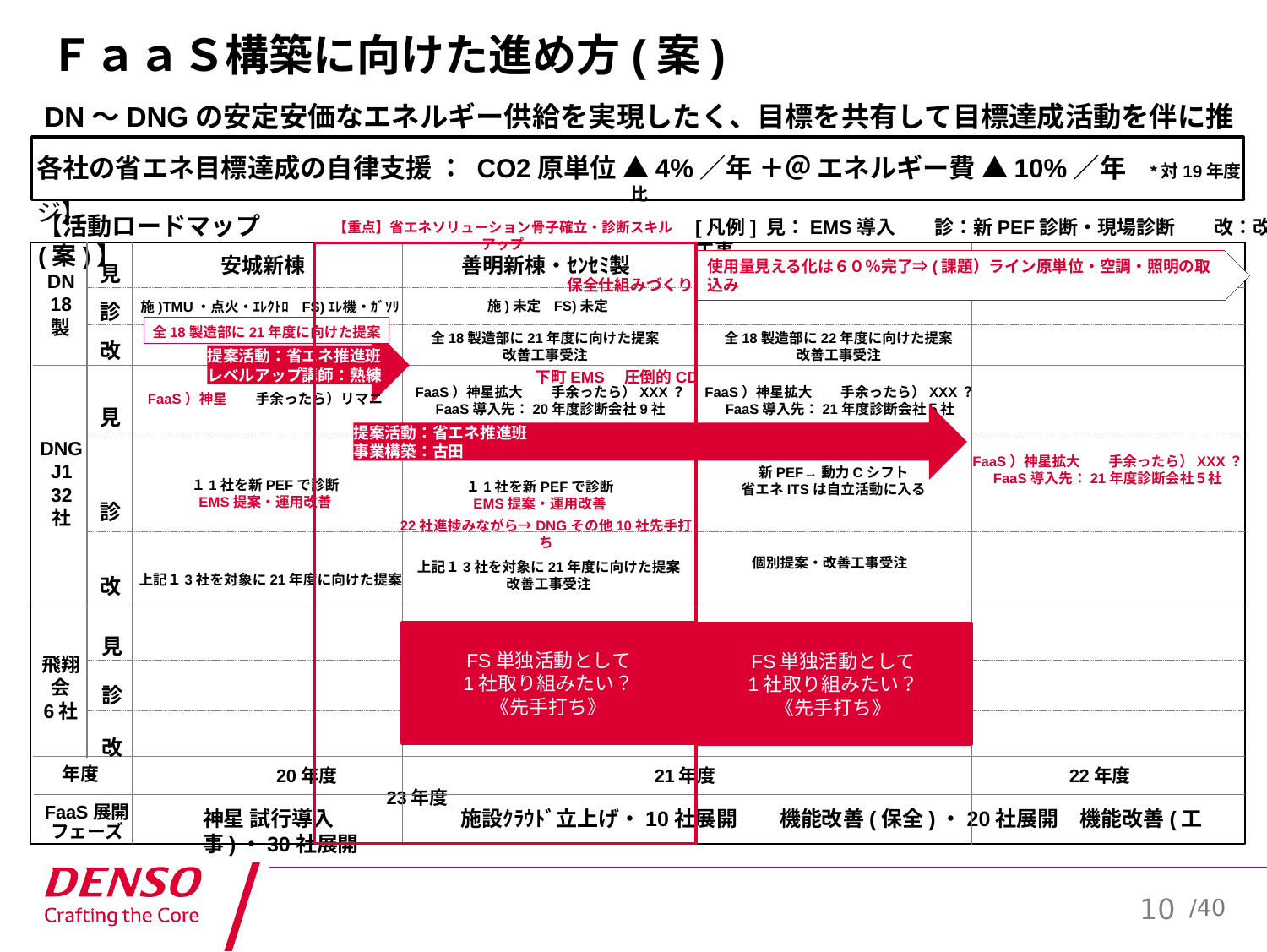

# ＦａａＳ構築に向けた進め方(案)
DN～DNGの安定安価なエネルギー供給を実現したく、目標を共有して目標達成活動を伴に推進

各社の省エネ目標達成の自律支援 ： CO2原単位 ▲4%／年 ＋＠ エネルギー費 ▲10%／年　*対19年度比
【システムイメージ】
【活動ロードマップ(案)】
[凡例] 見：EMS導入　　診：新PEF診断・現場診断　　改：改善工事
【重点】省エネソリューション骨子確立・診断スキルアップ
見
診
改

善明新棟・ｾﾝｾﾐ製
安城新棟
使用量見える化は６０％完了⇒(課題）ライン原単位・空調・照明の取込み
DN
18
製
保全仕組みづくり
施)未定   FS)未定
施)TMU・点火・ｴﾚｸﾄﾛ   FS)ｴﾚ機・ｶﾞｿﾘﾝ
全18製造部に21年度に向けた提案
全18製造部に21年度に向けた提案
改善工事受注
全18製造部に22年度に向けた提案
改善工事受注
提案活動：省エネ推進班
レベルアップ講師：熟練
見
診
改
下町EMS　圧倒的CD
FaaS）神星拡大　　手余ったら）XXX？
FaaS導入先：20年度診断会社9社
FaaS）神星拡大　　手余ったら）XXX？
FaaS導入先：21年度診断会社５社
FaaS）神星拡大　　手余ったら）XXX？
FaaS導入先：21年度診断会社５社
FaaS）神星　　手余ったら）リマニ
提案活動：省エネ推進班
事業構築：古田
DNG
J1
32
社
新PEF→動力Cシフト
省エネITSは自立活動に入る
１1社を新PEFで診断
EMS提案・運用改善
１1社を新PEFで診断
EMS提案・運用改善
22社進捗みながら→DNGその他10社先手打ち
個別提案・改善工事受注
上記１3社を対象に21年度に向けた提案
改善工事受注
上記１3社を対象に21年度に向けた提案
見
診
改
FS単独活動として
1社取り組みたい？
《先手打ち》
FS単独活動として
1社取り組みたい？
《先手打ち》
飛翔
会
6社
年度
　　　　　　20年度　　　　　　　　　　　　　　　　　21年度　　　　　　　　　　　　　　　　　　　22年度　　　　　　　　　　　　　　　　　23年度
FaaS展開
フェーズ
神星 試行導入　　　　　　施設ｸﾗｳﾄﾞ立上げ・10社展開　　機能改善(保全)・20社展開　機能改善(工事)・30社展開
10